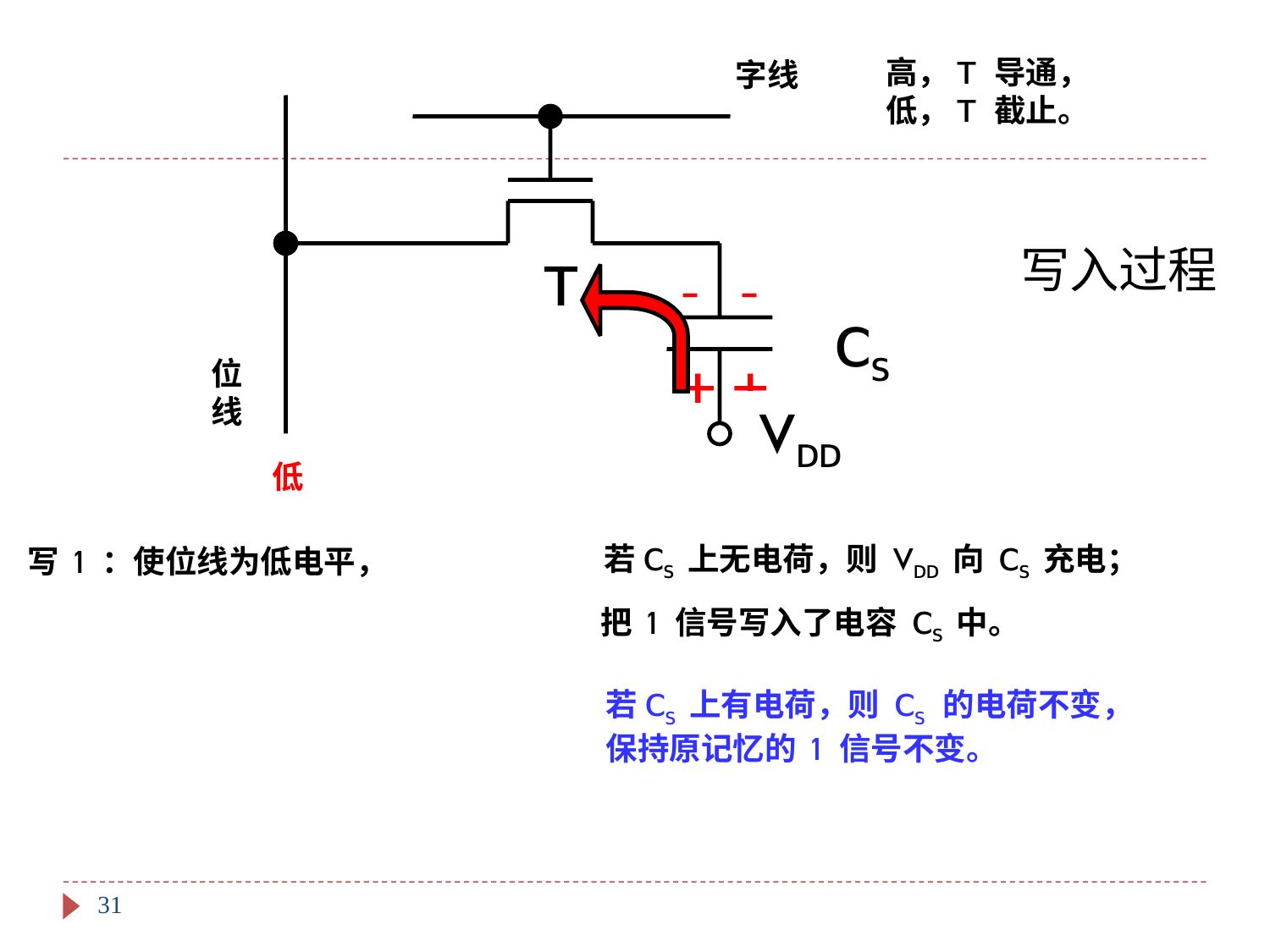

高，T 导通，
低，T 截止。
字线

写入过程

T

-  -

CS

位
线
+ +

VDD

低
 写 1 ：使位线为低电平，
若CS 上无电荷，则 VDD 向 CS 充电；
把 1 信号写入了电容 CS 中。
若CS 上有电荷，则 CS 的电荷不变，
保持原记忆的 1 信号不变。
31